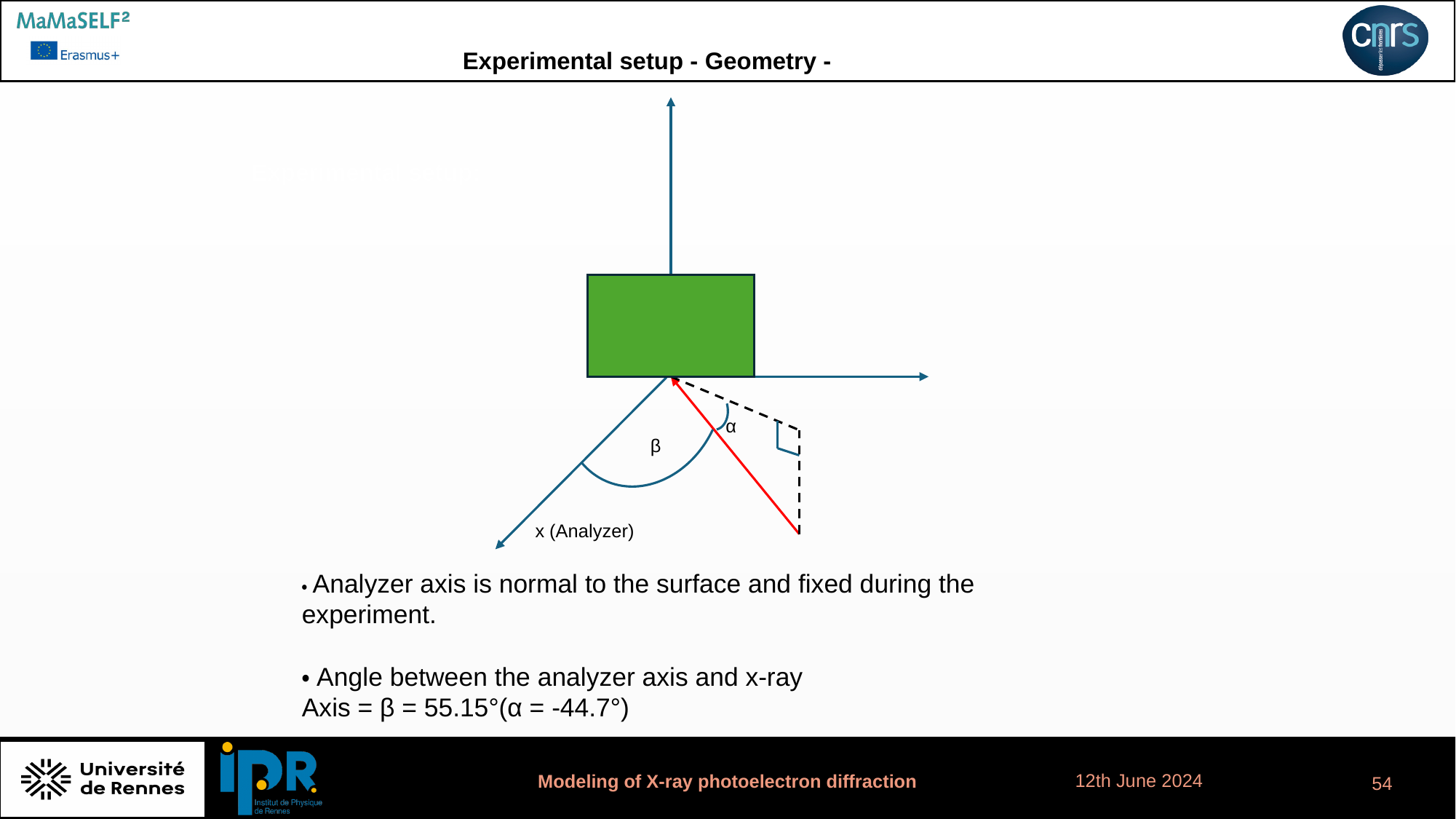

Experimental setup - Geometry -

α
β
x (Analyzer)
Experimental setup:
・Analyzer axis is normal to the surface and fixed during the experiment.

・Angle between the analyzer axis and x-ray
Axis = β = 55.15°(α = -44.7°)

12th June 2024
Modeling of X-ray photoelectron diffraction
54